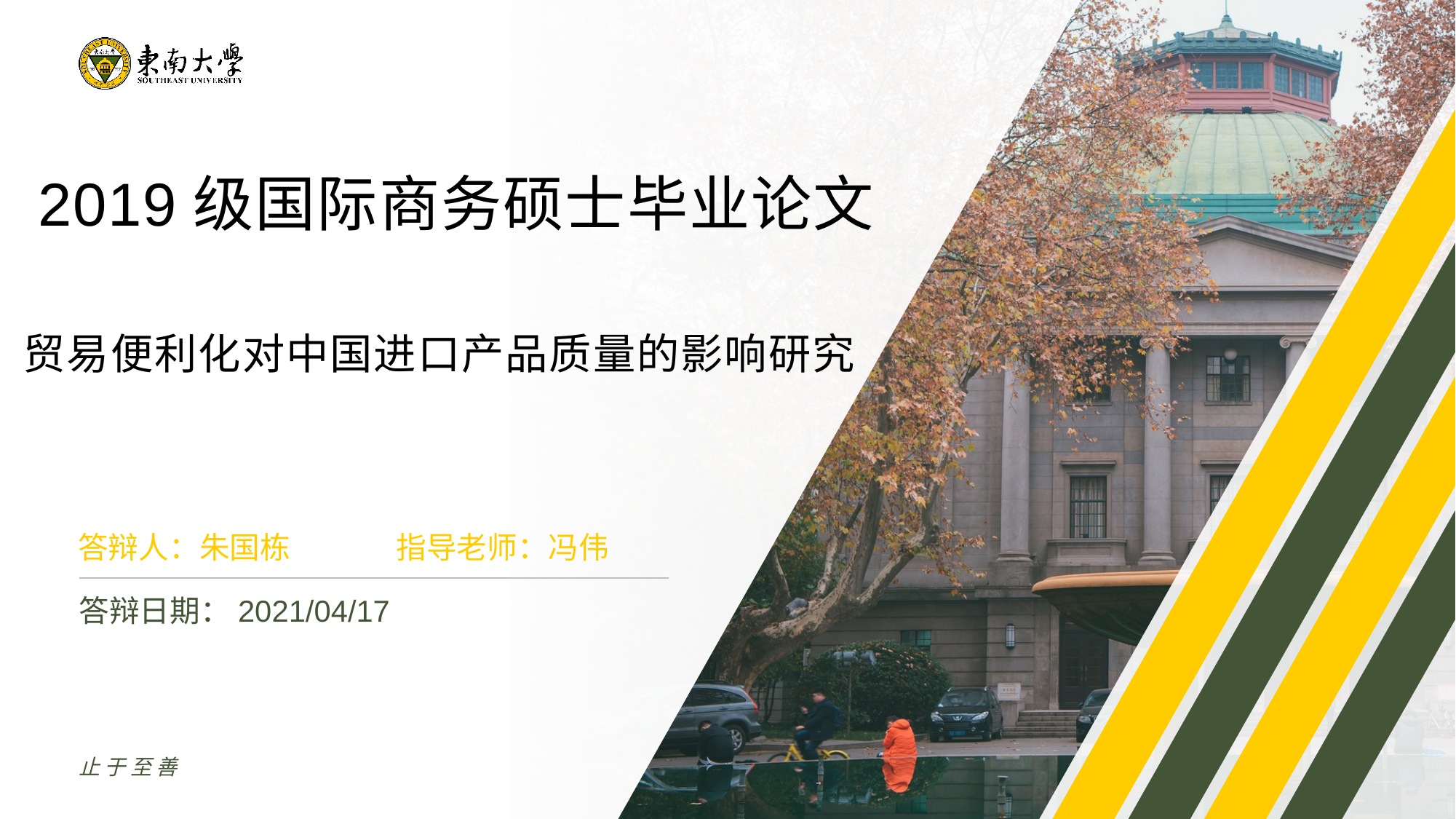

2019级国际商务硕士毕业论文

贸易便利化对中国进口产品质量的影响研究

答辩人：朱国栋
指导老师：冯伟
答辩日期：2021/04/17
止于至善